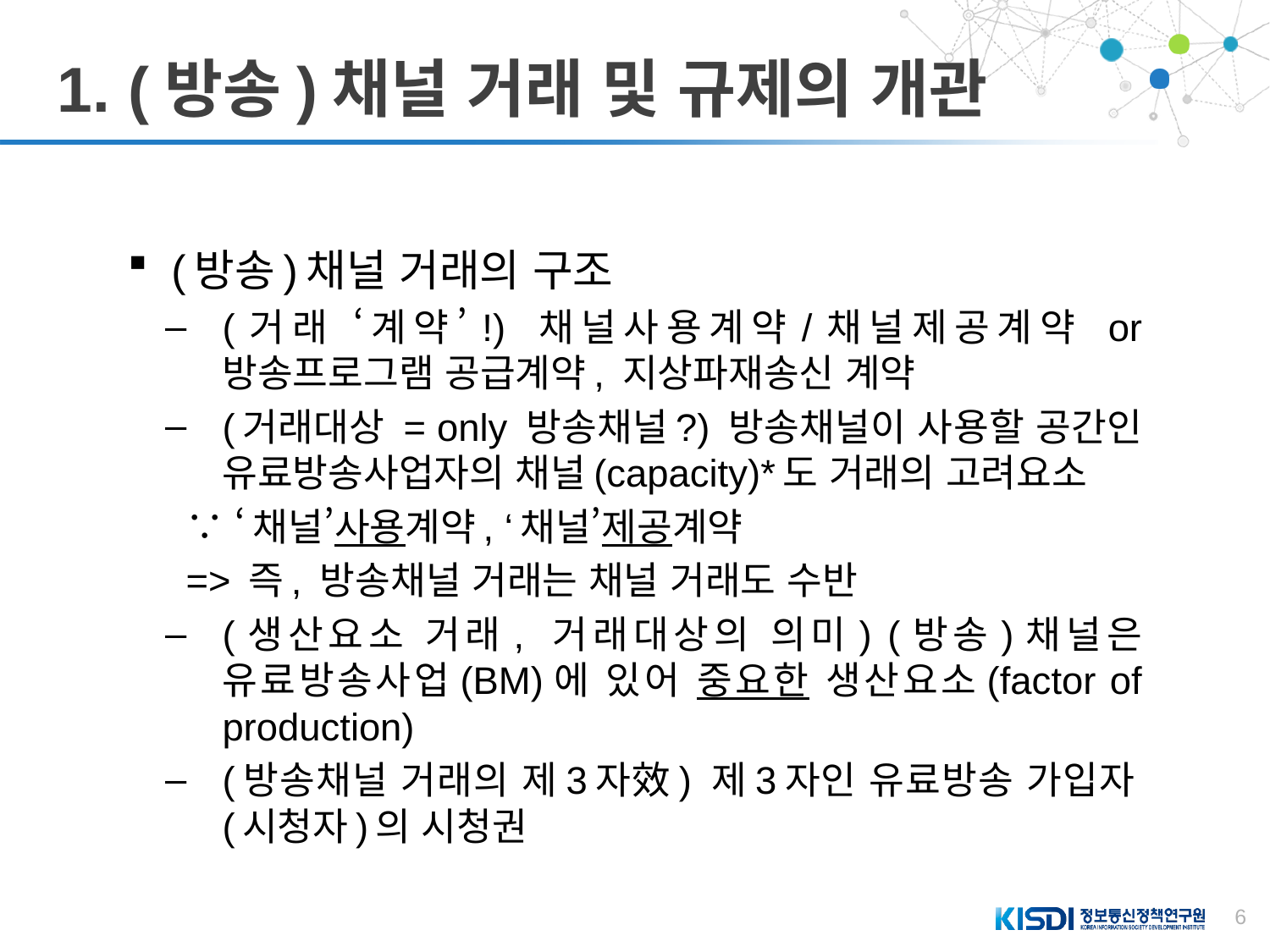

# 1. (방송)채널 거래 및 규제의 개관
(방송)채널 거래의 구조
(거래 ‘계약’!) 채널사용계약/채널제공계약 or 방송프로그램 공급계약, 지상파재송신 계약
(거래대상 = only 방송채널?) 방송채널이 사용할 공간인 유료방송사업자의 채널(capacity)*도 거래의 고려요소
∵ ‘채널’사용계약, ‘채널’제공계약
=> 즉, 방송채널 거래는 채널 거래도 수반
(생산요소 거래, 거래대상의 의미) (방송)채널은 유료방송사업(BM)에 있어 중요한 생산요소(factor of production)
(방송채널 거래의 제3자效) 제3자인 유료방송 가입자(시청자)의 시청권

6